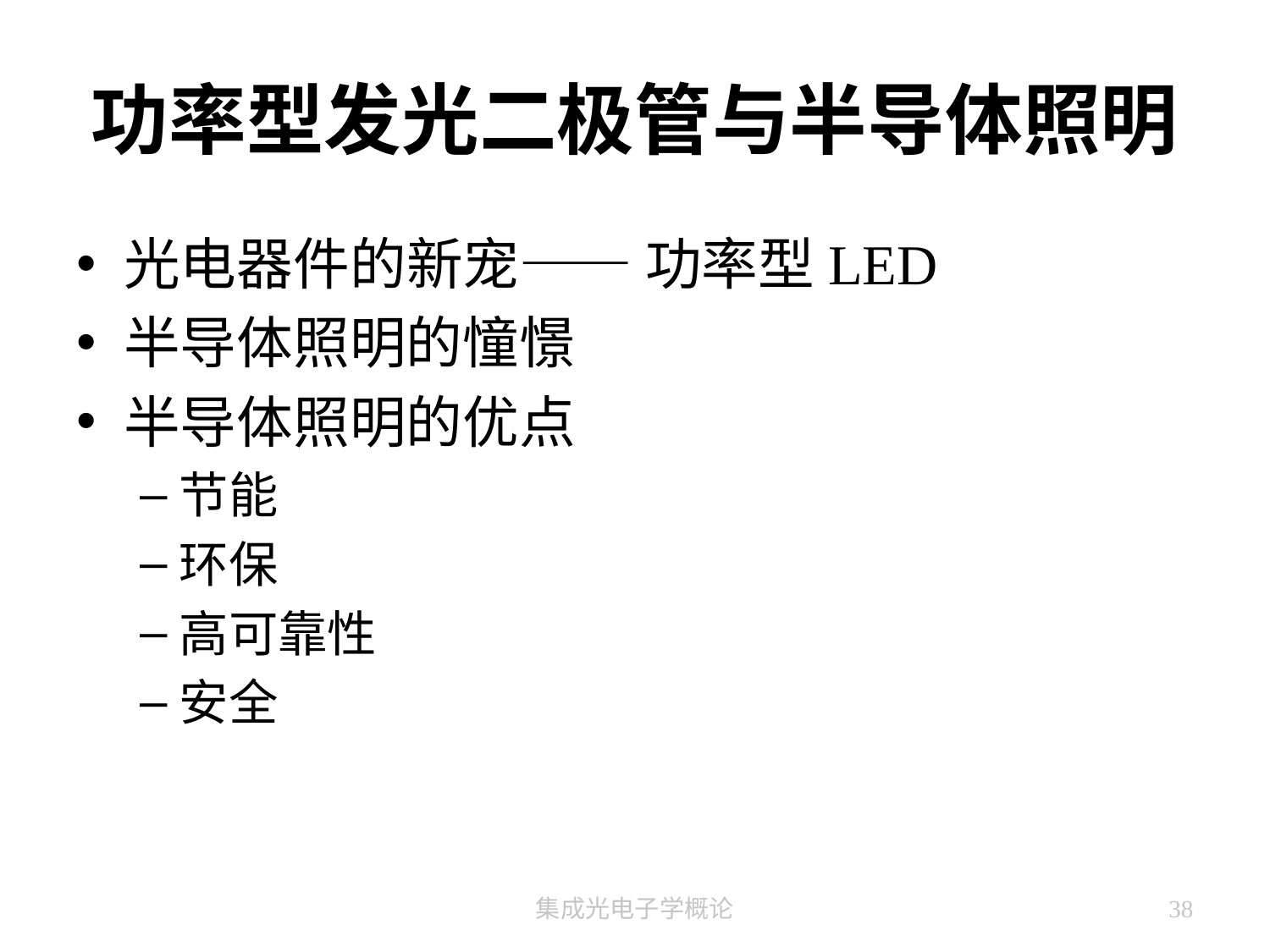

# 功率型发光二极管与半导体照明
光电器件的新宠—— 功率型LED
半导体照明的憧憬
半导体照明的优点
节能
环保
高可靠性
安全

集成光电子学概论
38